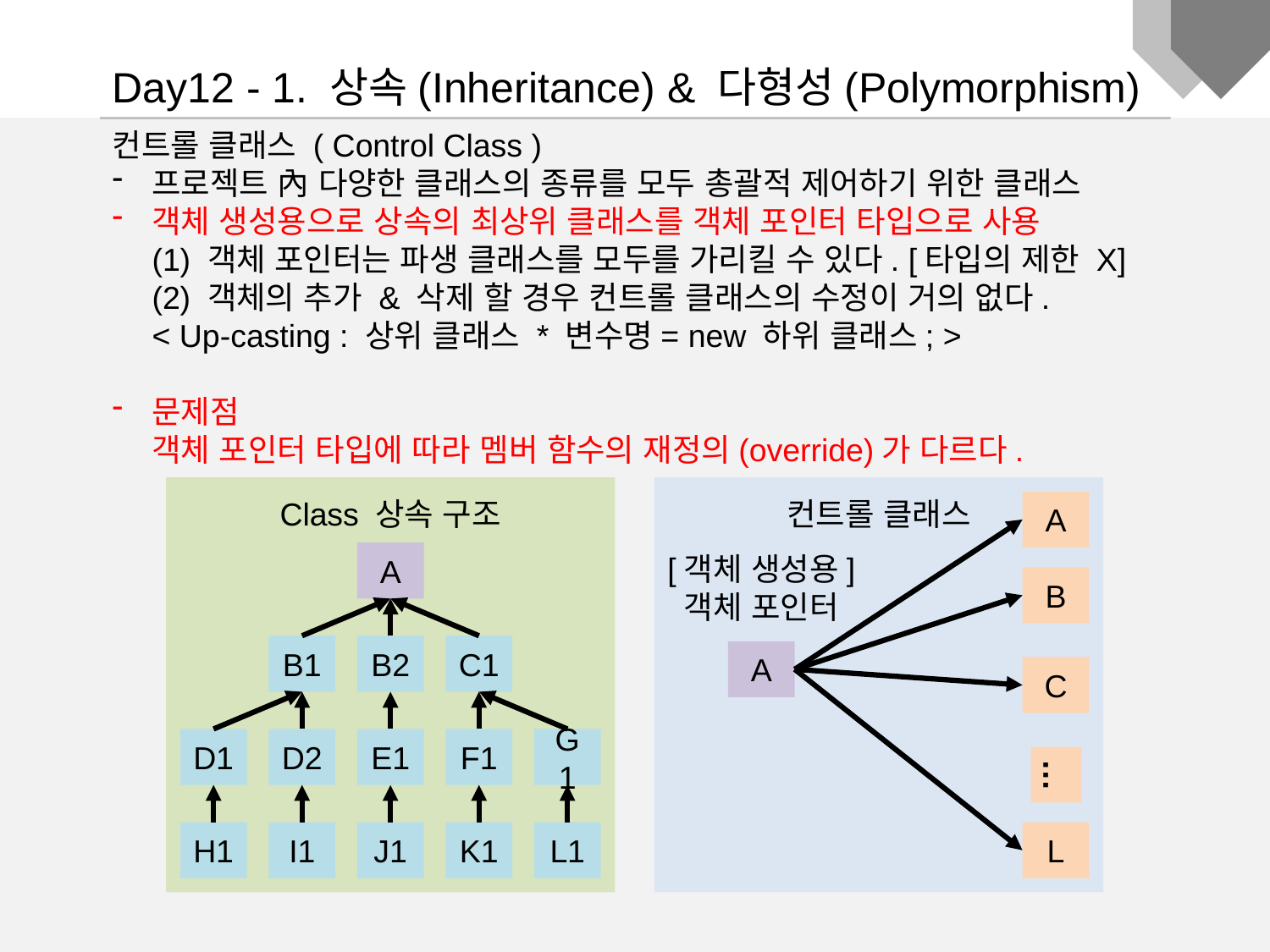

Day12 - 1. 상속(Inheritance) & 다형성(Polymorphism)
컨트롤 클래스 ( Control Class )
프로젝트 內 다양한 클래스의 종류를 모두 총괄적 제어하기 위한 클래스
객체 생성용으로 상속의 최상위 클래스를 객체 포인터 타입으로 사용
(1) 객체 포인터는 파생 클래스를 모두를 가리킬 수 있다. [타입의 제한 X]
(2) 객체의 추가 & 삭제 할 경우 컨트롤 클래스의 수정이 거의 없다.
< Up-casting : 상위 클래스 * 변수명= new 하위 클래스; >
문제점
객체 포인터 타입에 따라 멤버 함수의 재정의(override)가 다르다.
Class 상속 구조

A
B1
B2
C1
D1
D2
E1
F1
G1
H1
I1
J1
K1
L1
컨트롤 클래스

A
[객체 생성용] 객체 포인터
B
A
C
…
L